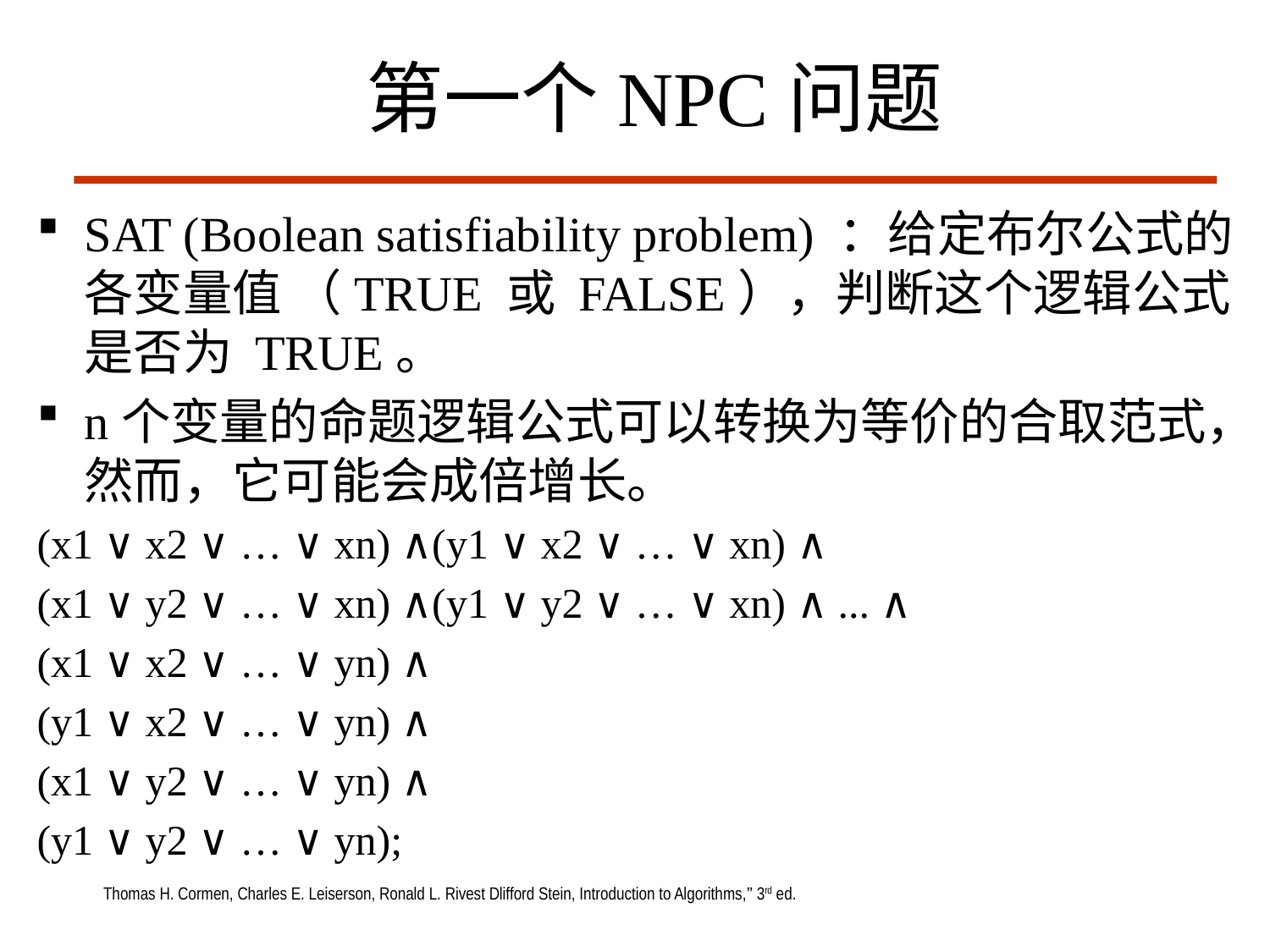

# 第一个NPC问题
SAT (Boolean satisfiability problem) ：给定布尔公式的各变量值 （TRUE 或 FALSE），判断这个逻辑公式是否为 TRUE。
n个变量的命题逻辑公式可以转换为等价的合取范式，然而，它可能会成倍增长。
(x1 ∨ x2 ∨ … ∨ xn) ∧(y1 ∨ x2 ∨ … ∨ xn) ∧
(x1 ∨ y2 ∨ … ∨ xn) ∧(y1 ∨ y2 ∨ … ∨ xn) ∧ ... ∧
(x1 ∨ x2 ∨ … ∨ yn) ∧
(y1 ∨ x2 ∨ … ∨ yn) ∧
(x1 ∨ y2 ∨ … ∨ yn) ∧
(y1 ∨ y2 ∨ … ∨ yn);